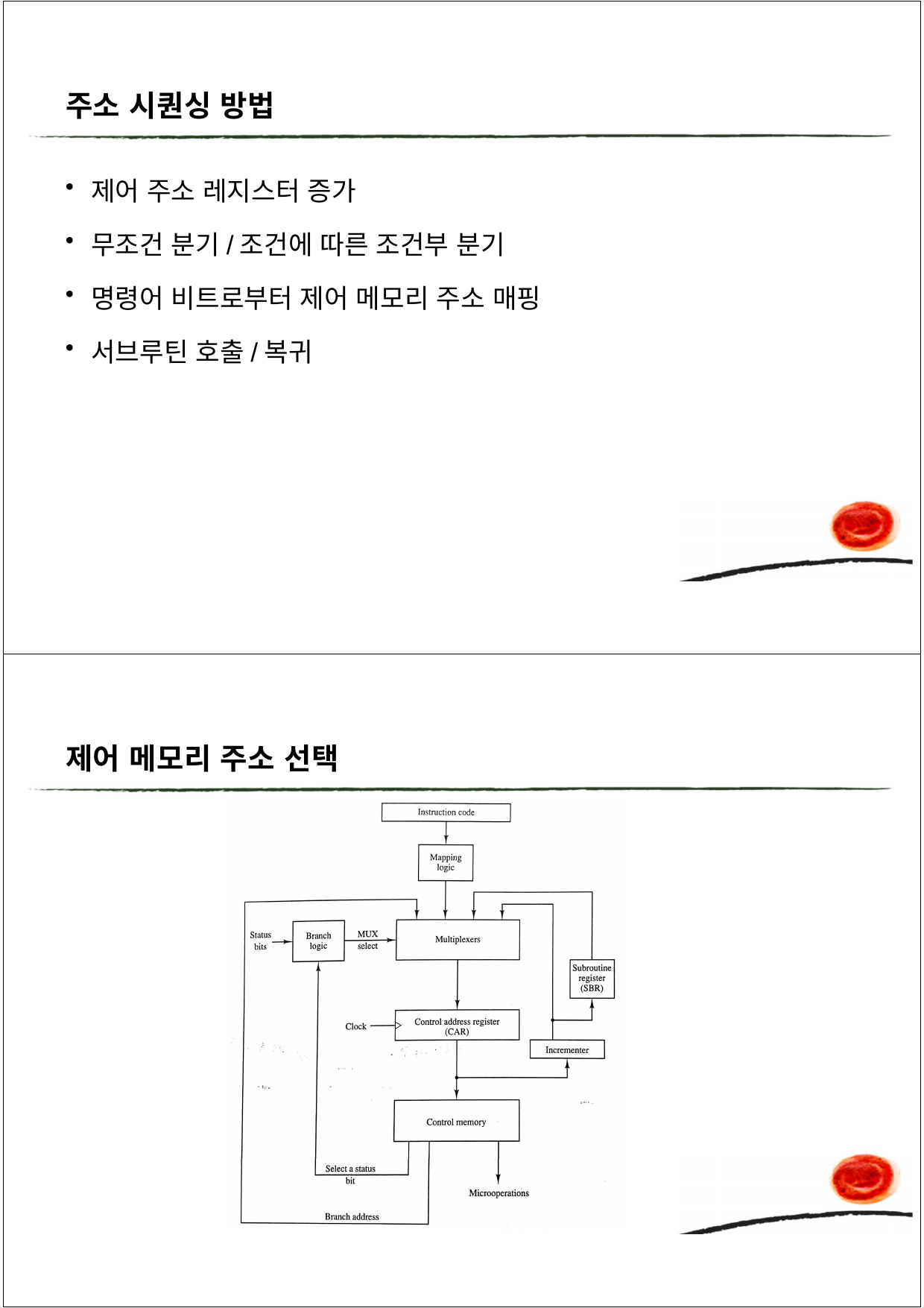

주소 시퀀싱 방법

제어 주소 레지스터 증가
무조건 분기/조건에 따른 조건부 분기
명령어 비트로부터 제어 메모리 주소 매핑
서브루틴 호출/복귀

제어 메모리 주소 선택